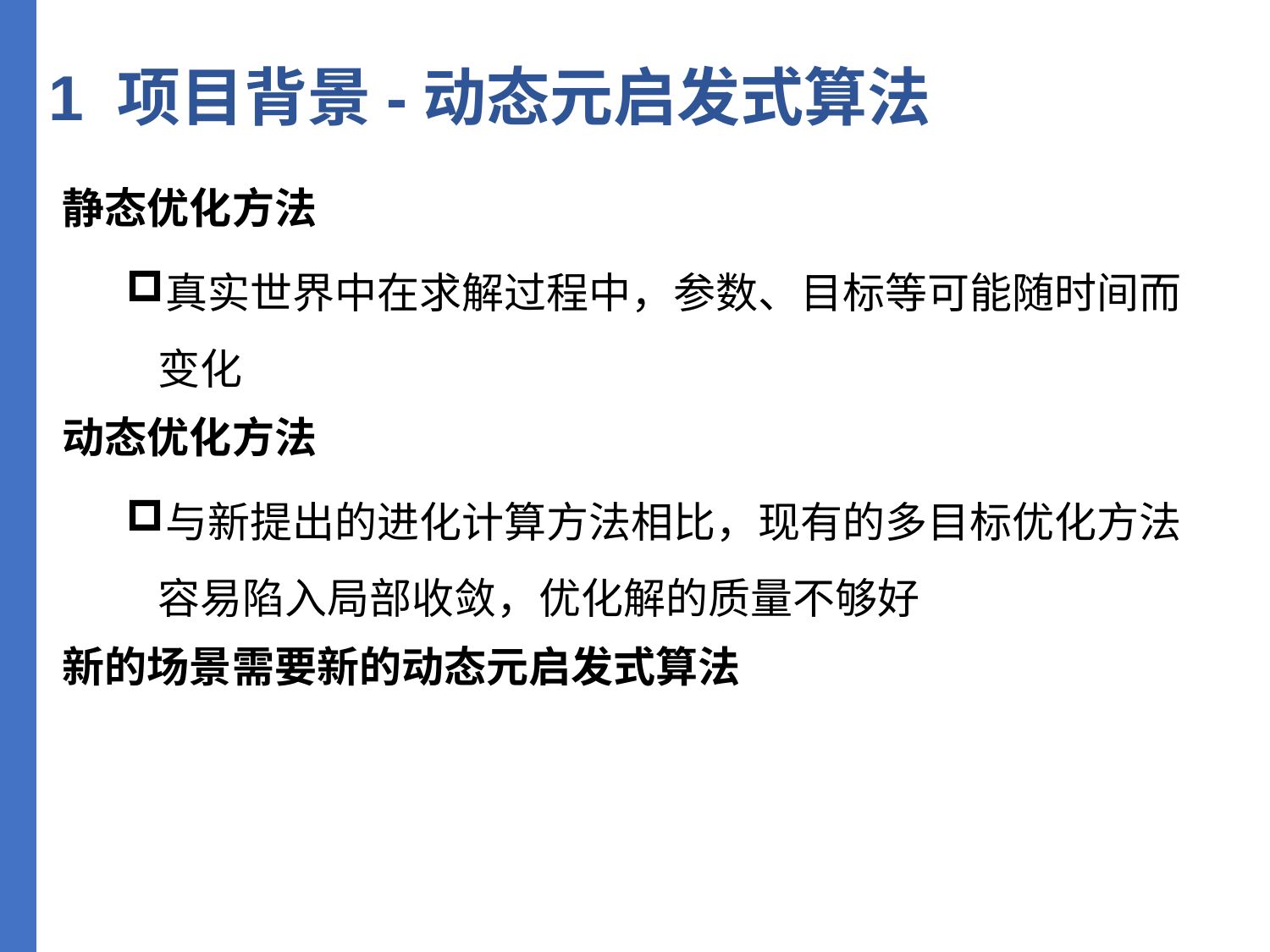

1 项目背景-动态元启发式算法
静态优化方法
真实世界中在求解过程中，参数、目标等可能随时间而变化
动态优化方法
与新提出的进化计算方法相比，现有的多目标优化方法容易陷入局部收敛，优化解的质量不够好
新的场景需要新的动态元启发式算法
5